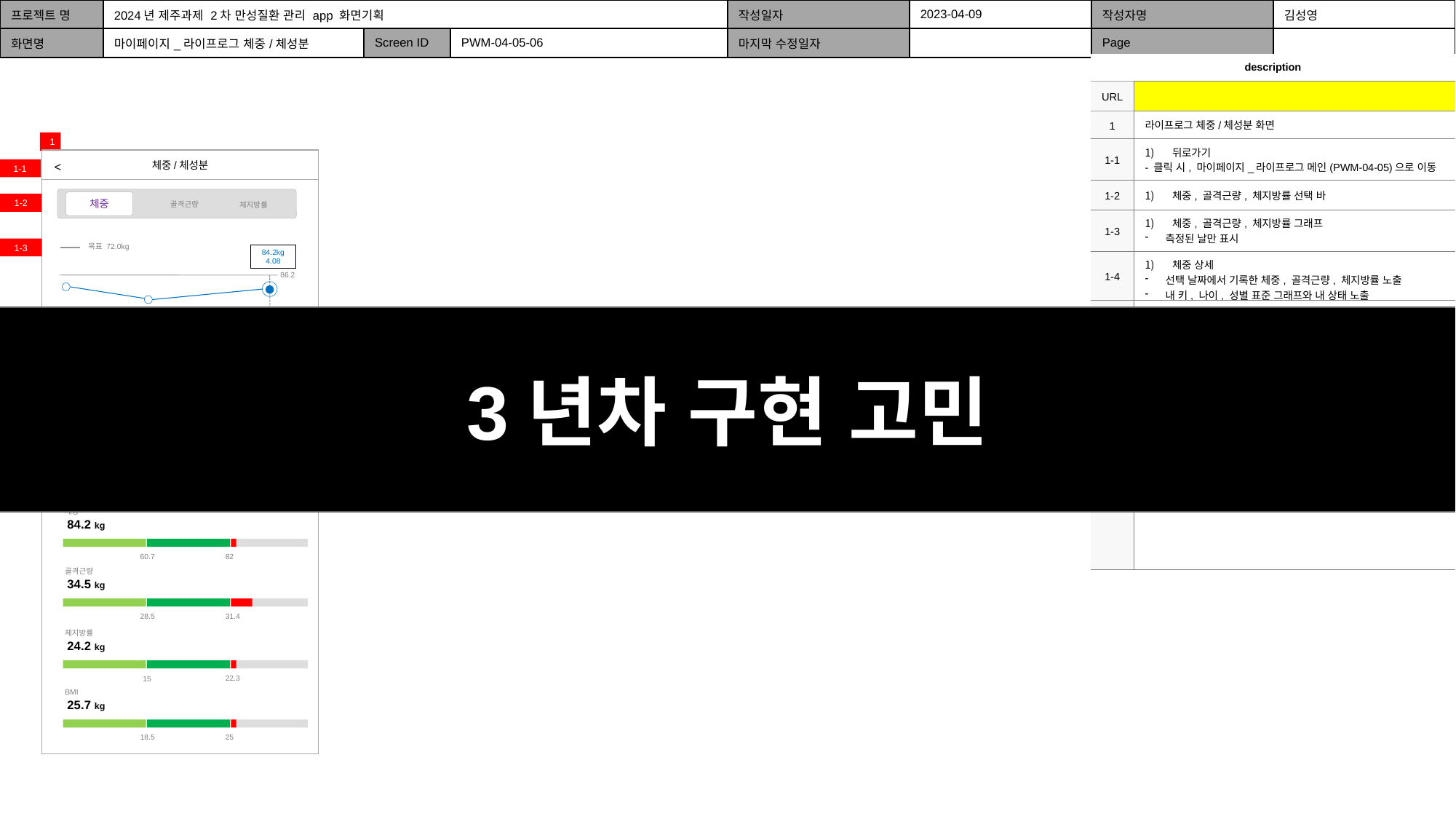

| 프로젝트 명 | 2024년 제주과제 2차 만성질환 관리 app 화면기획 |  |  | 작성일자 | 2023-04-09 | 작성자명 | 김성영 |
| --- | --- | --- | --- | --- | --- | --- | --- |
| 화면명 | 마이페이지\_라이프로그 체중/체성분 | Screen ID | PWM-04-05-06 | 마지막 수정일자 |  | Page |  |
| description |  |
| --- | --- |
| URL |  |
| 1 | 라이프로그 체중/체성분 화면 |
| 1-1 | 뒤로가기 - 클릭 시, 마이페이지\_라이프로그 메인(PWM-04-05)으로 이동 |
| 1-2 | 체중, 골격근량, 체지방률 선택 바 |
| 1-3 | 체중, 골격근량, 체지방률 그래프 측정된 날만 표시 |
| 1-4 | 체중 상세 선택 날짜에서 기록한 체중, 골격근량, 체지방률 노출 내 키, 나이, 성별 표준 그래프와 내 상태 노출 |
|  |  |
|  |  |
|  |  |
|  |  |
|  |  |
|  |  |
|  |  |
1

체중/체성분
<
1-1

체중
1-2
골격근량
체지방률
목표 72.0kg
1-3
84.2kg
4.08
86.2

3년차 구현 고민
78.6
71
4/4
4/2
4/8
체중 상세
1-4
체중
골격근량
체지방률
84.2 kg
34.5 kg
24.2 kg
체중
84.2 kg

60.7
82
골격근량
34.5 kg

28.5
31.4
체지방률
24.2 kg

22.3
15
BMI
25.7 kg

18.5
25